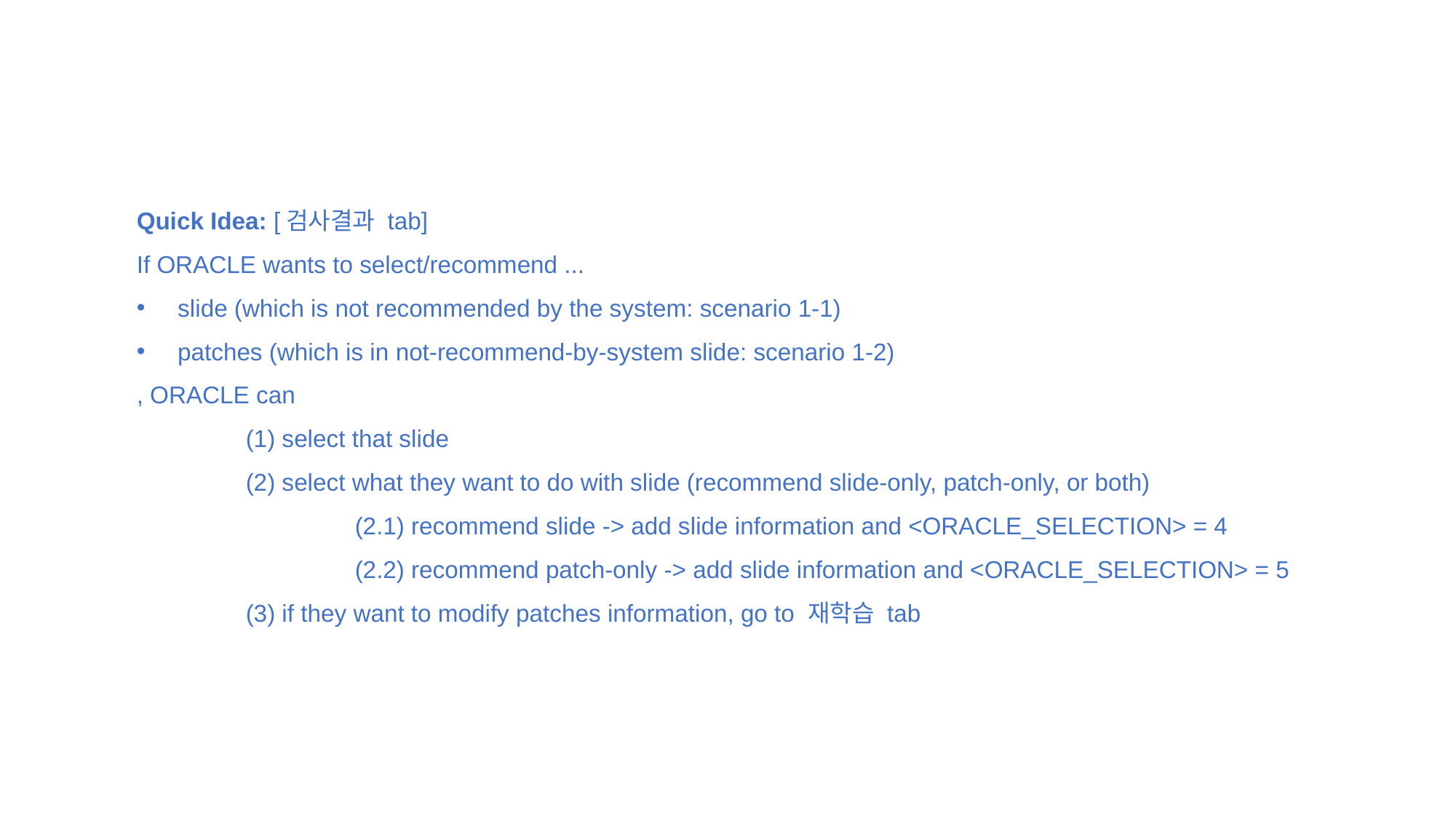

Quick Idea: [검사결과 tab]
If ORACLE wants to select/recommend ...
 slide (which is not recommended by the system: scenario 1-1)
 patches (which is in not-recommend-by-system slide: scenario 1-2)
, ORACLE can
	(1) select that slide
	(2) select what they want to do with slide (recommend slide-only, patch-only, or both)
		(2.1) recommend slide -> add slide information and <ORACLE_SELECTION> = 4
		(2.2) recommend patch-only -> add slide information and <ORACLE_SELECTION> = 5
	(3) if they want to modify patches information, go to 재학습 tab